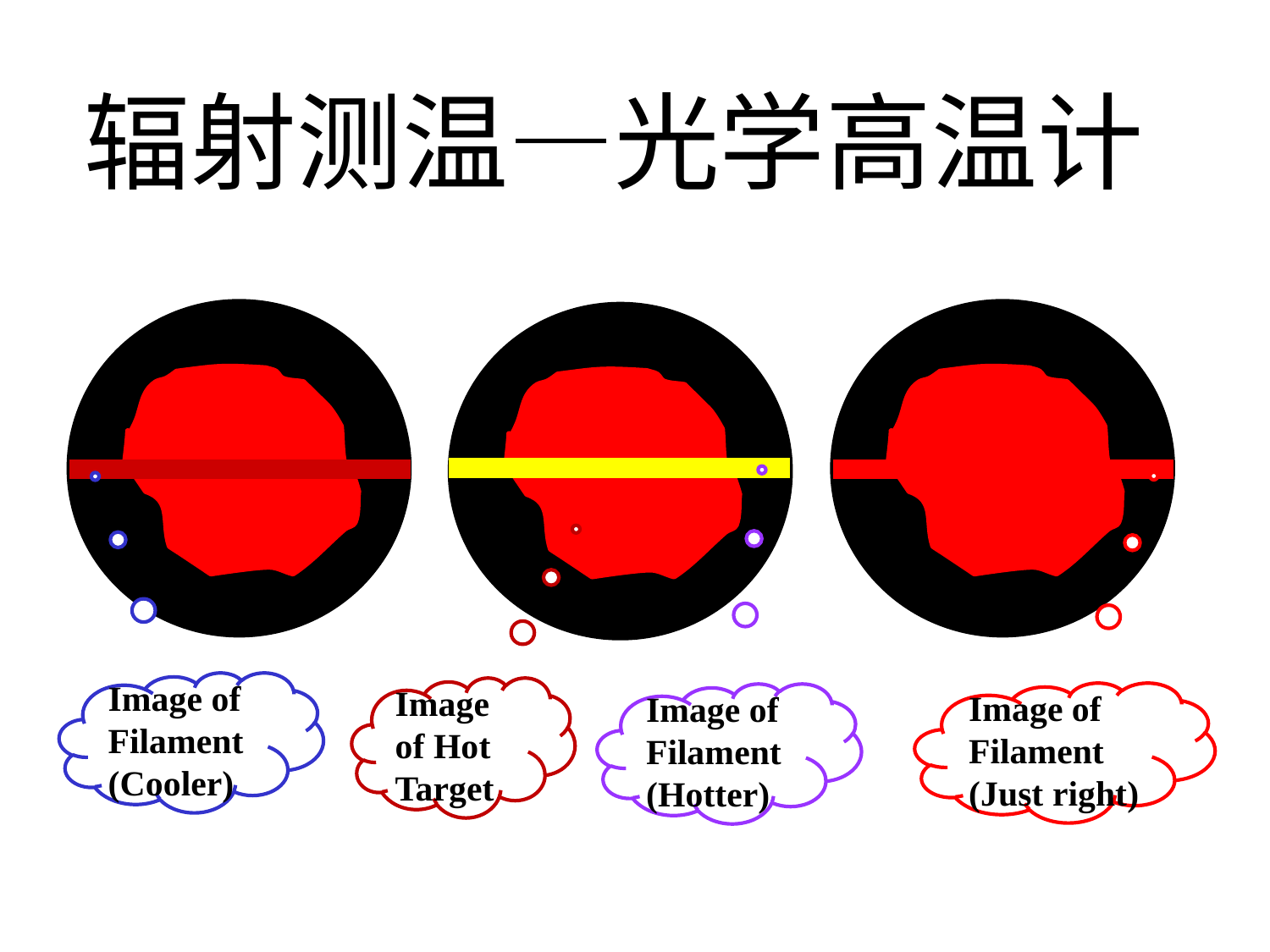

辐射测温—光学高温计

Image of Filament (Cooler)
Image of Hot Target
Image of Filament (Just right)
Image of Filament (Hotter)